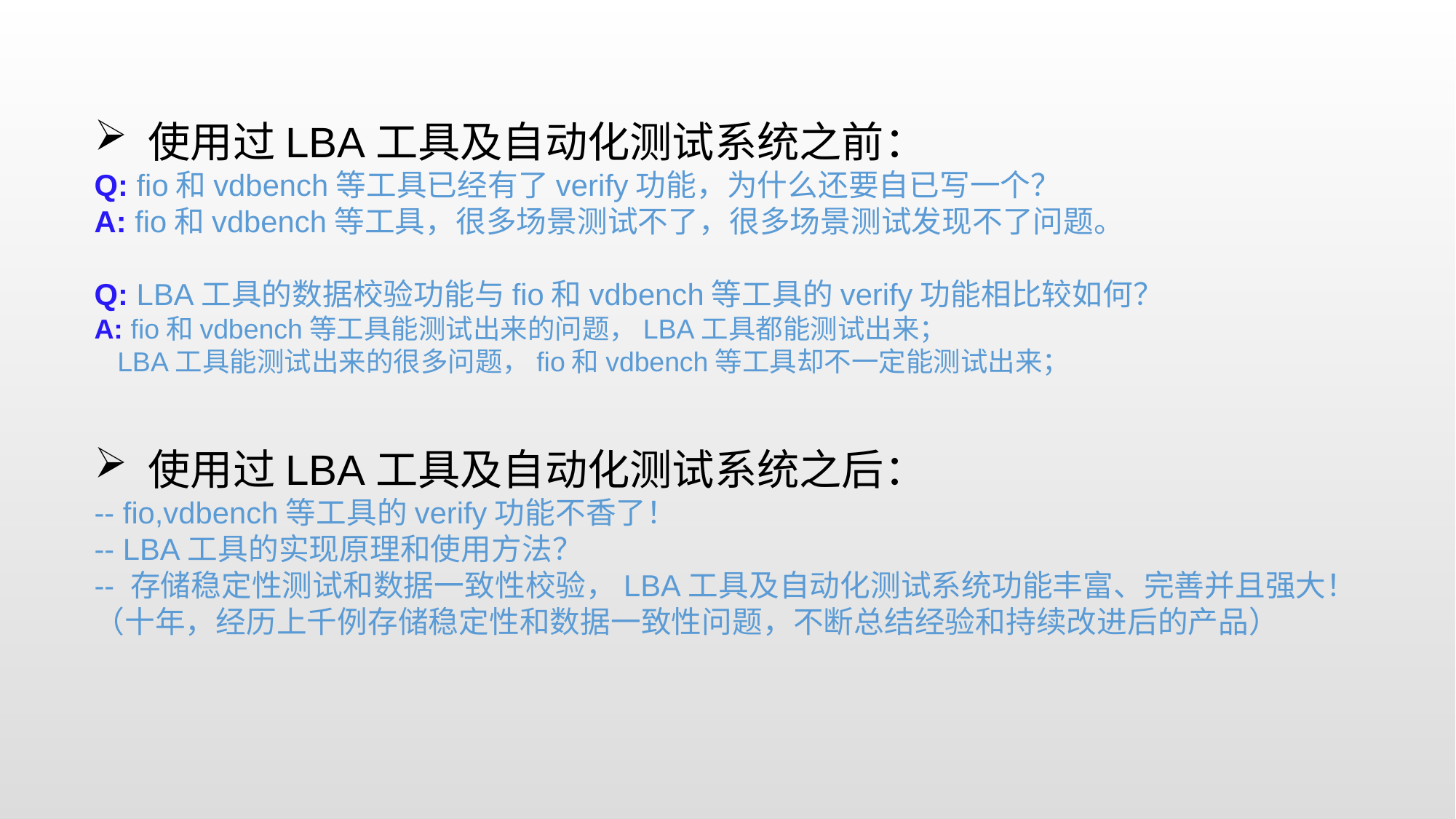

使用过LBA工具及自动化测试系统之前：
Q: fio和vdbench等工具已经有了verify功能，为什么还要自已写一个？
A: fio和vdbench等工具，很多场景测试不了，很多场景测试发现不了问题。

Q: LBA工具的数据校验功能与fio和vdbench等工具的verify功能相比较如何？
A: fio和vdbench等工具能测试出来的问题，LBA工具都能测试出来；
   LBA工具能测试出来的很多问题，fio和vdbench等工具却不一定能测试出来；

 使用过LBA工具及自动化测试系统之后：
-- fio,vdbench等工具的verify功能不香了！
-- LBA工具的实现原理和使用方法？
-- 存储稳定性测试和数据一致性校验，LBA工具及自动化测试系统功能丰富、完善并且强大！
（十年，经历上千例存储稳定性和数据一致性问题，不断总结经验和持续改进后的产品）